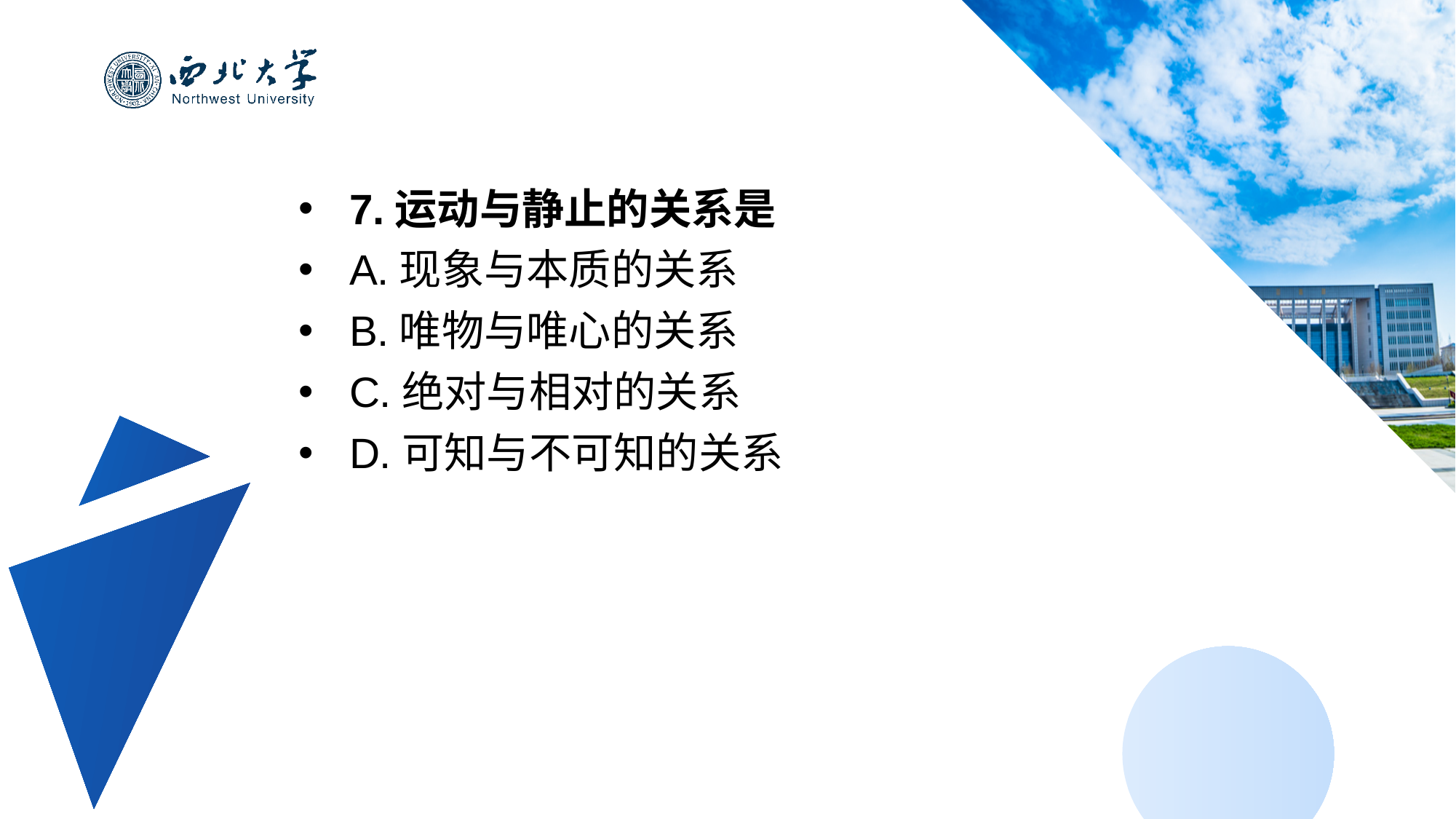

7.运动与静止的关系是
  A.现象与本质的关系
  B.唯物与唯心的关系
  C.绝对与相对的关系
  D.可知与不可知的关系